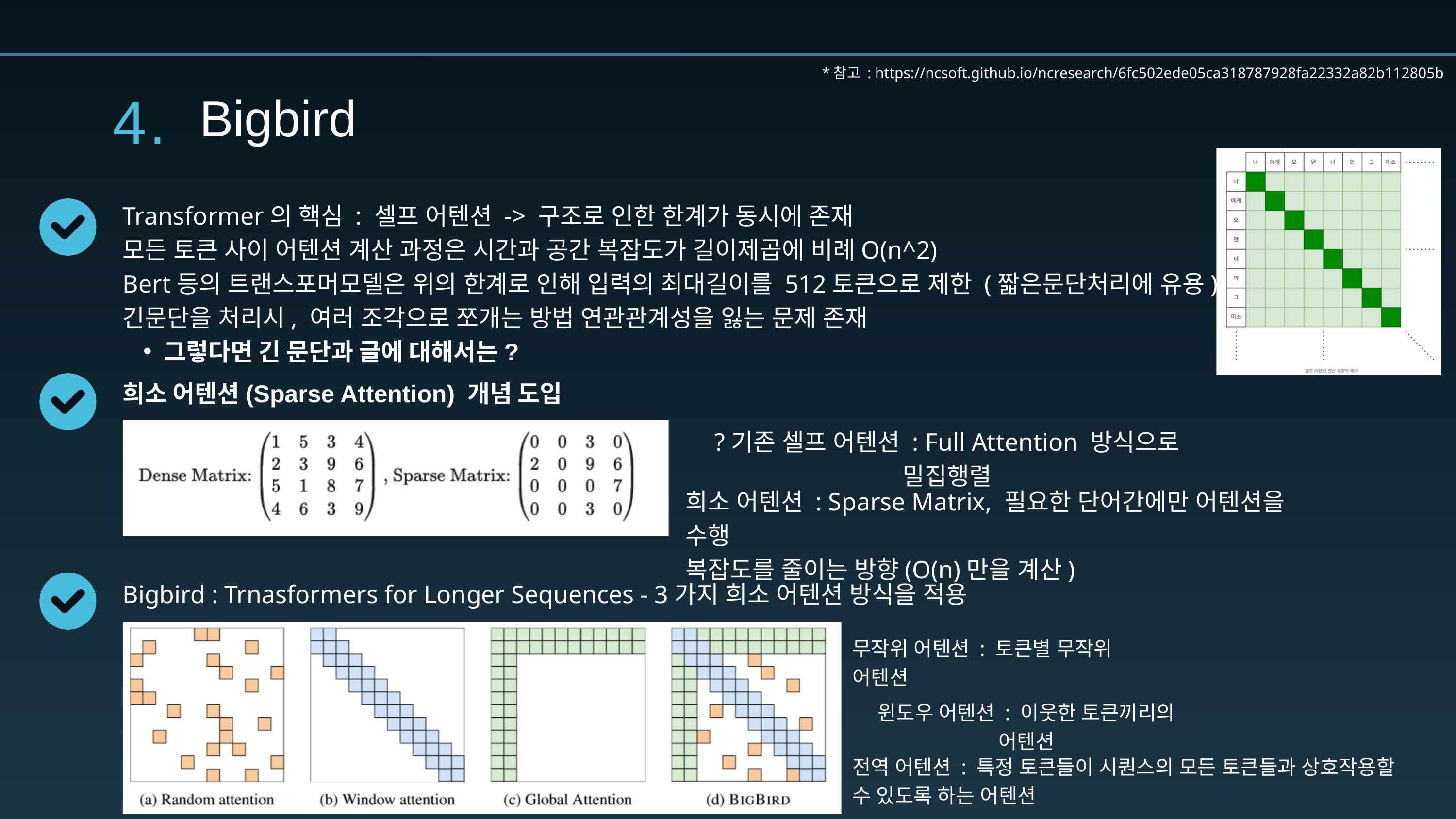

*참고 : https://ncsoft.github.io/ncresearch/6fc502ede05ca318787928fa22332a82b112805b
4.
Bigbird

Transformer의 핵심 : 셀프 어텐션 -> 구조로 인한 한계가 동시에 존재
모든 토큰 사이 어텐션 계산 과정은 시간과 공간 복잡도가 길이제곱에 비례O(n^2)
Bert등의 트랜스포머모델은 위의 한계로 인해 입력의 최대길이를 512토큰으로 제한 (짧은문단처리에 유용)
긴문단을 처리시, 여러 조각으로 쪼개는 방법 연관관계성을 잃는 문제 존재
그렇다면 긴 문단과 글에 대해서는?

희소 어텐션(Sparse Attention) 개념 도입

?기존 셀프 어텐션 : Full Attention 방식으로 밀집행렬
희소 어텐션 : Sparse Matrix, 필요한 단어간에만 어텐션을 수행
복잡도를 줄이는 방향(O(n)만을 계산)

Bigbird : Trnasformers for Longer Sequences - 3가지 희소 어텐션 방식을 적용

무작위 어텐션 : 토큰별 무작위 어텐션
윈도우 어텐션 : 이웃한 토큰끼리의 어텐션
전역 어텐션 : 특정 토큰들이 시퀀스의 모든 토큰들과 상호작용할 수 있도록 하는 어텐션